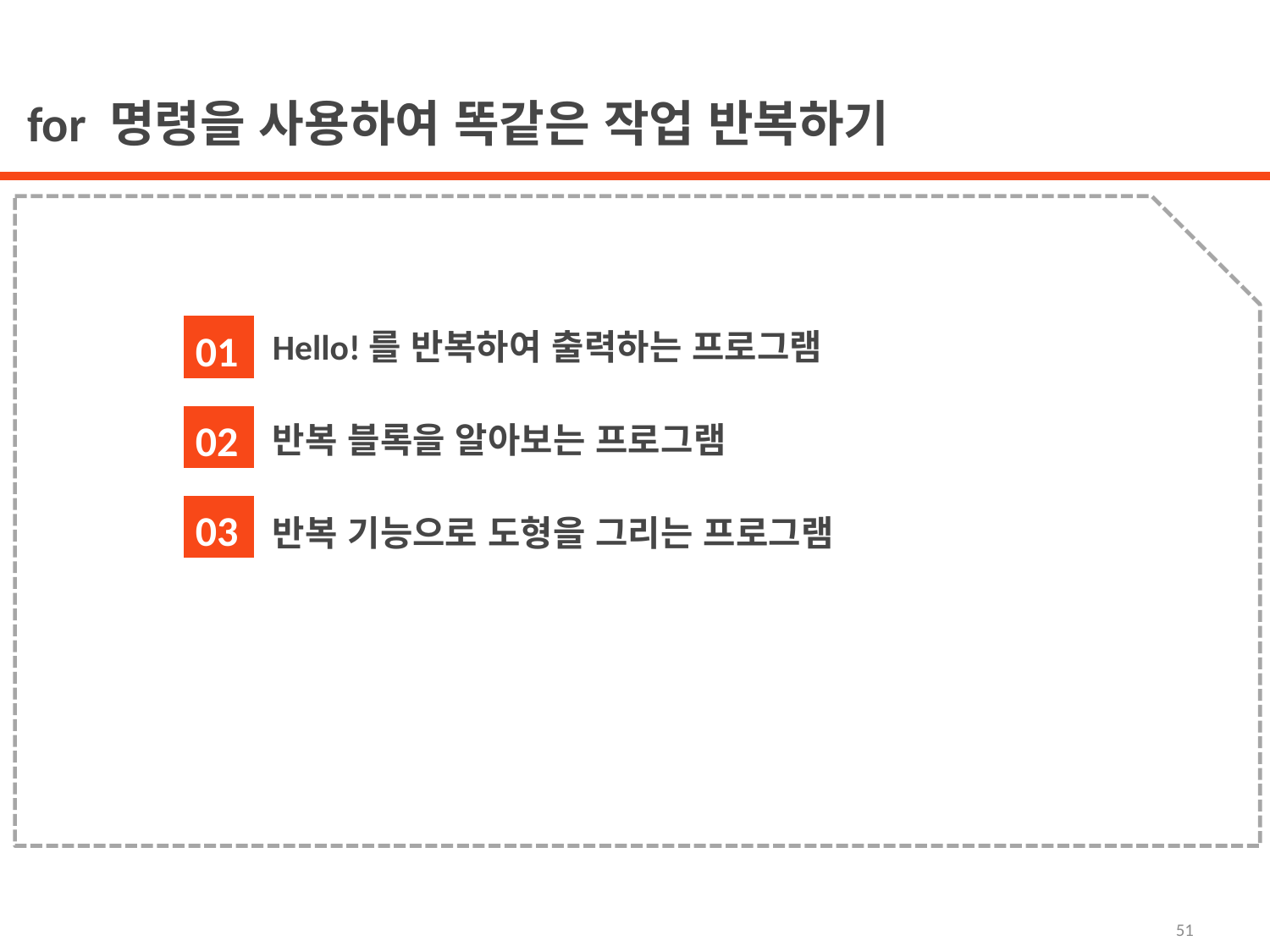

for 명령을 사용하여 똑같은 작업 반복하기

Hello!를 반복하여 출력하는 프로그램

반복 블록을 알아보는 프로그램

반복 기능으로 도형을 그리는 프로그램

01

02

03
51